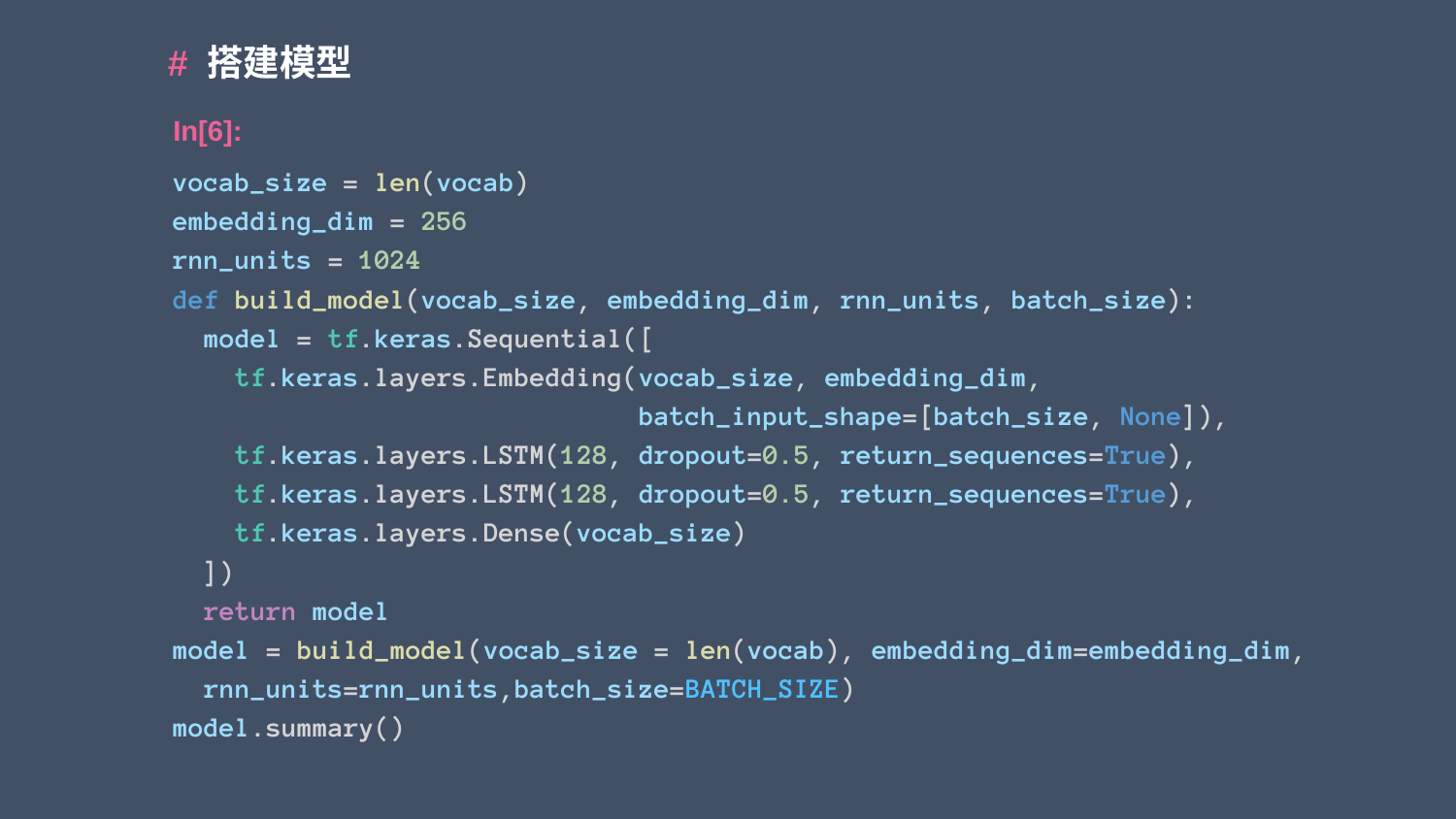

# 搭建模型
In[6]:
vocab_size = len(vocab)
embedding_dim = 256
rnn_units = 1024
def build_model(vocab_size, embedding_dim, rnn_units, batch_size):
  model = tf.keras.Sequential([
    tf.keras.layers.Embedding(vocab_size, embedding_dim,
                              batch_input_shape=[batch_size, None]),
    tf.keras.layers.LSTM(128, dropout=0.5, return_sequences=True),
    tf.keras.layers.LSTM(128, dropout=0.5, return_sequences=True),
    tf.keras.layers.Dense(vocab_size)
  ])
  return model
model = build_model(vocab_size = len(vocab), embedding_dim=embedding_dim,
  rnn_units=rnn_units,batch_size=BATCH_SIZE)
model.summary()